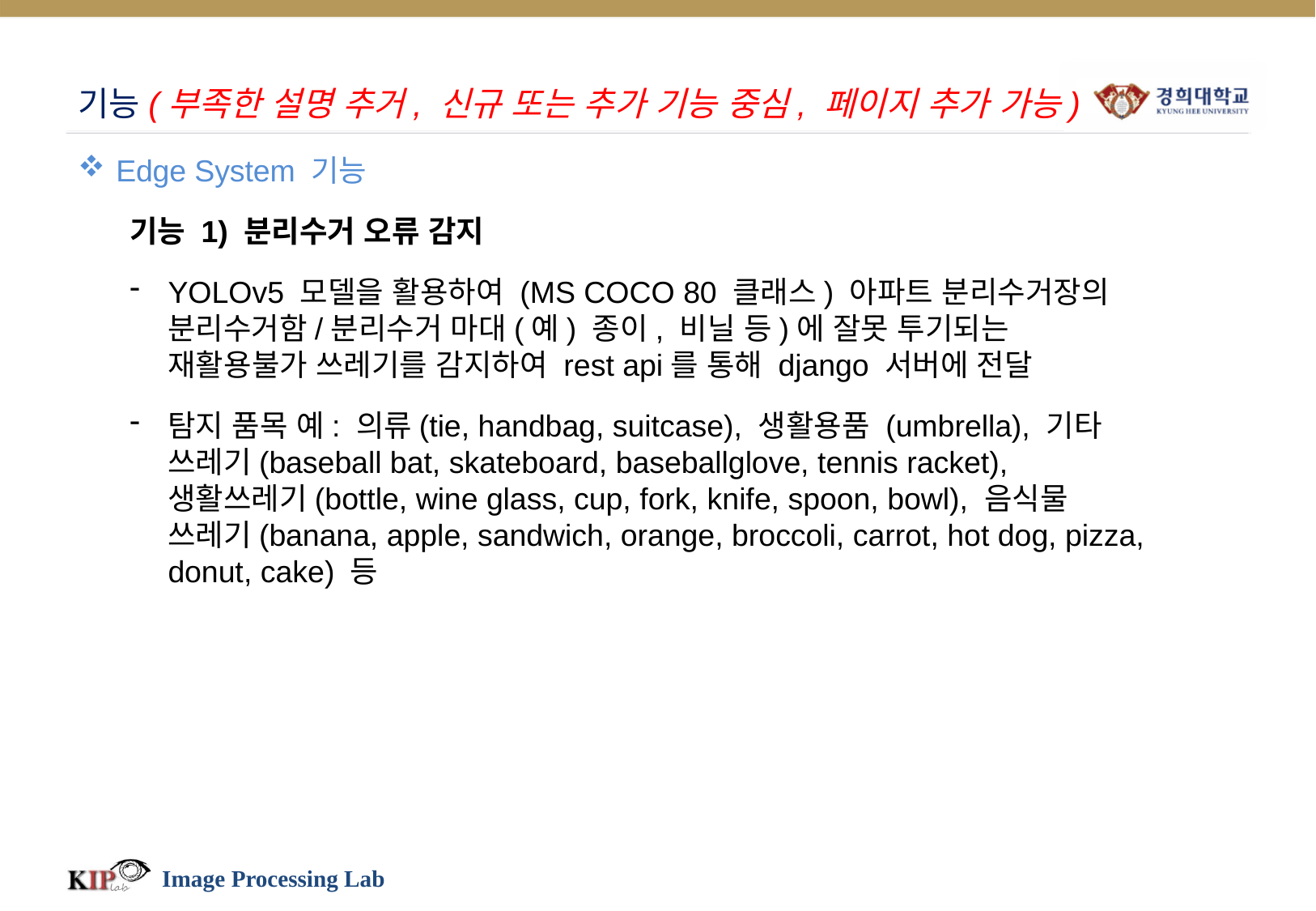

# 기능(부족한 설명 추거, 신규 또는 추가 기능 중심, 페이지 추가 가능)
Edge System 기능
기능 1) 분리수거 오류 감지
YOLOv5 모델을 활용하여 (MS COCO 80 클래스) 아파트 분리수거장의 분리수거함/분리수거 마대(예) 종이, 비닐 등)에 잘못 투기되는 재활용불가 쓰레기를 감지하여 rest api를 통해 django 서버에 전달
탐지 품목 예: 의류(tie, handbag, suitcase), 생활용품 (umbrella), 기타 쓰레기(baseball bat, skateboard, baseballglove, tennis racket), 생활쓰레기(bottle, wine glass, cup, fork, knife, spoon, bowl), 음식물 쓰레기(banana, apple, sandwich, orange, broccoli, carrot, hot dog, pizza, donut, cake) 등

Image Processing Lab